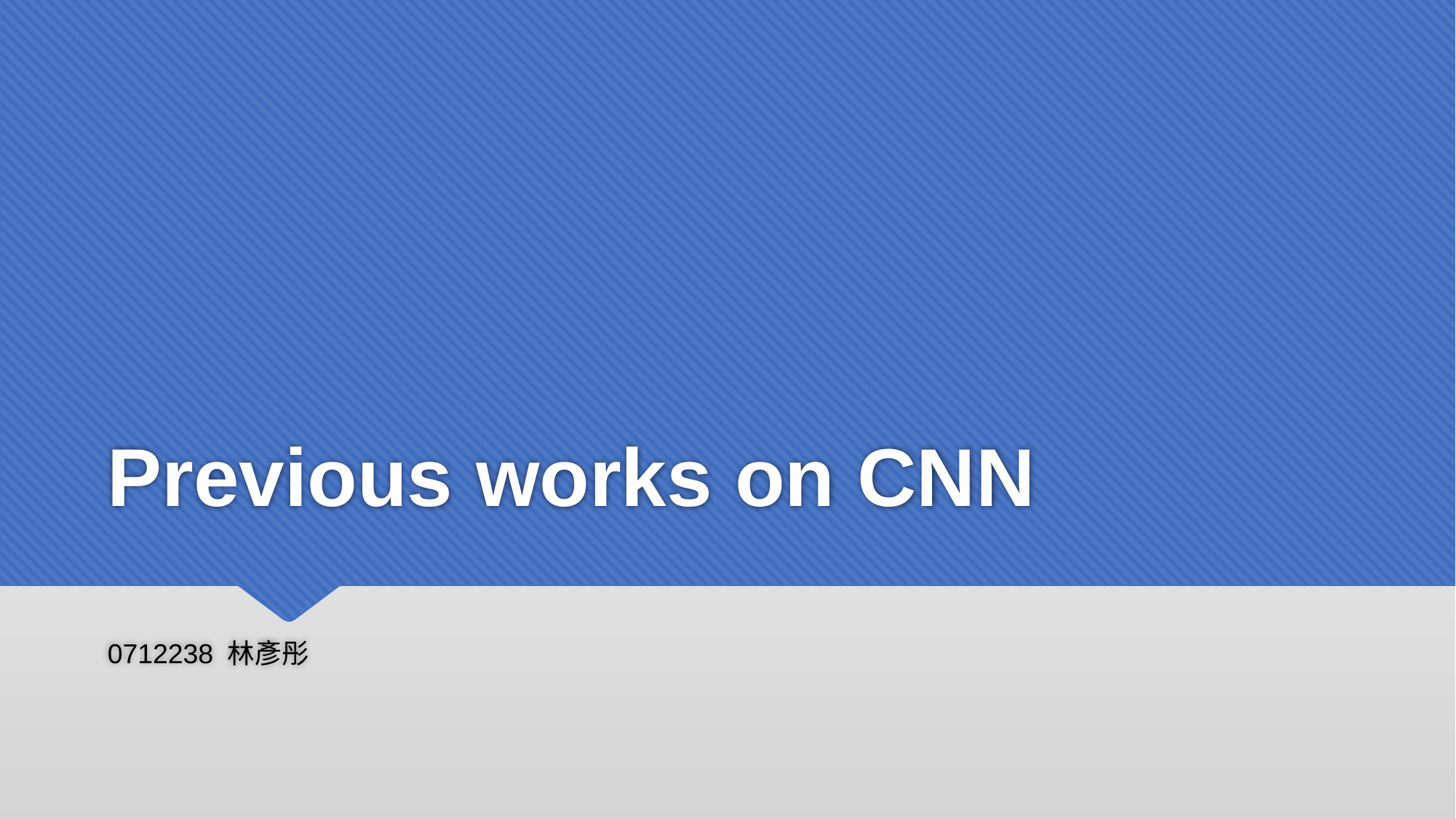

# Previous works on CNN
0712238 林彥彤